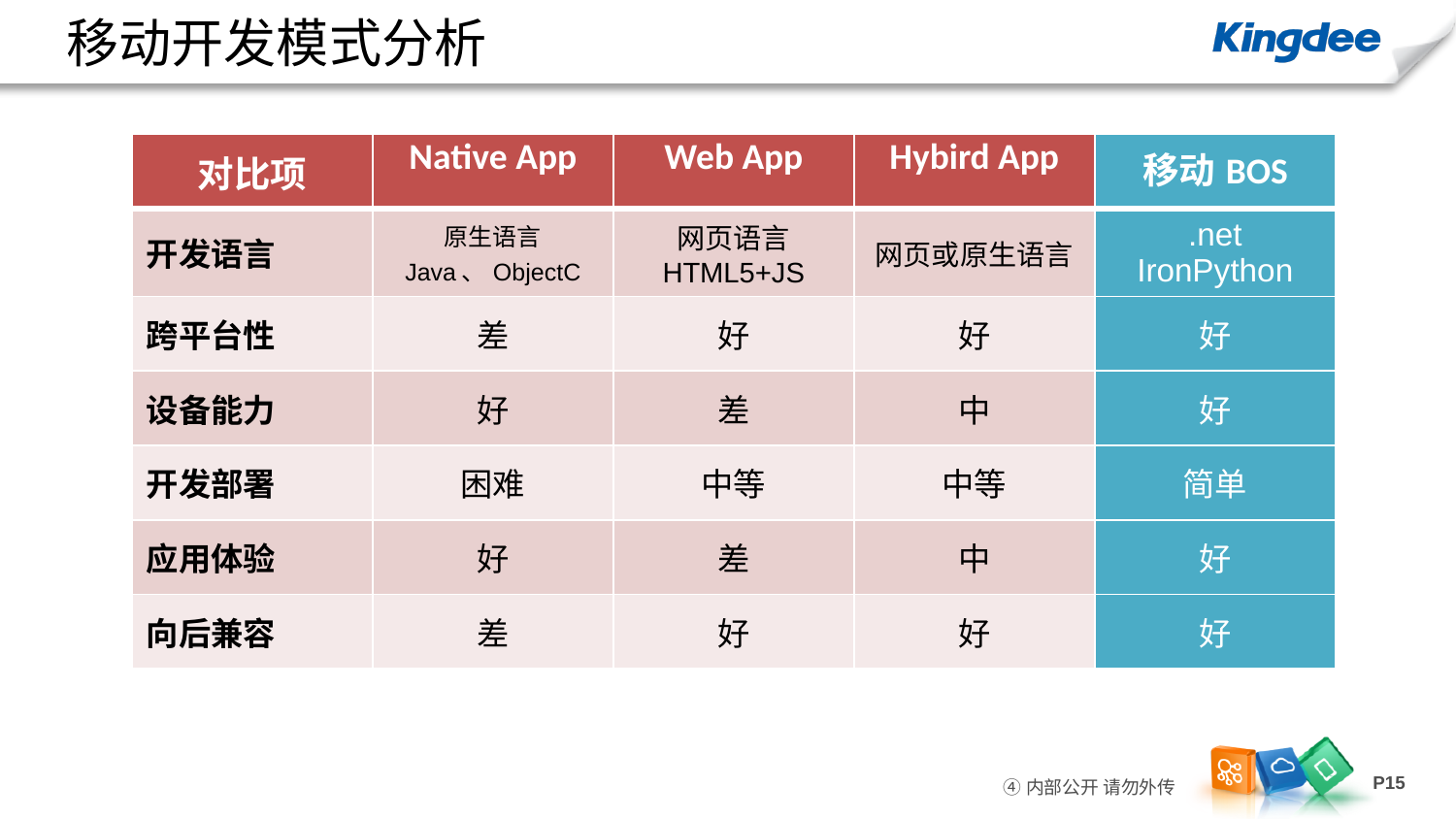

移动开发模式分析
| 对比项 | Native App | Web App | Hybird App | 移动BOS |
| --- | --- | --- | --- | --- |
| 开发语言 | 原生语言 Java、ObjectC | 网页语言 HTML5+JS | 网页或原生语言 | .net IronPython |
| 跨平台性 | 差 | 好 | 好 | 好 |
| 设备能力 | 好 | 差 | 中 | 好 |
| 开发部署 | 困难 | 中等 | 中等 | 简单 |
| 应用体验 | 好 | 差 | 中 | 好 |
| 向后兼容 | 差 | 好 | 好 | 好 |